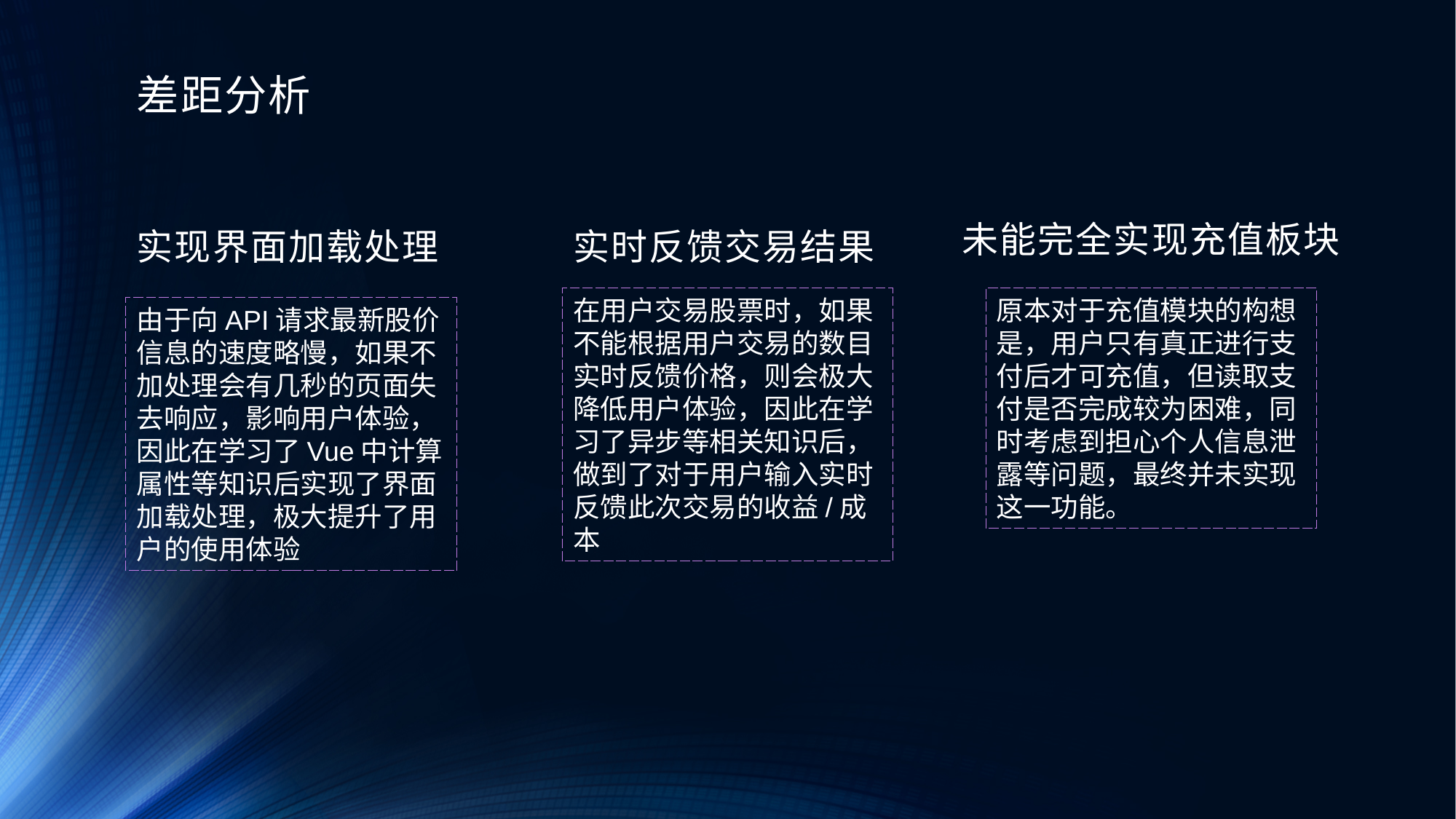

差距分析
未能完全实现充值板块
# 实现界面加载处理
实时反馈交易结果
在用户交易股票时，如果不能根据用户交易的数目实时反馈价格，则会极大降低用户体验，因此在学习了异步等相关知识后，做到了对于用户输入实时反馈此次交易的收益/成本
原本对于充值模块的构想是，用户只有真正进行支付后才可充值，但读取支付是否完成较为困难，同时考虑到担心个人信息泄露等问题，最终并未实现这一功能。
由于向API请求最新股价信息的速度略慢，如果不加处理会有几秒的页面失去响应，影响用户体验，因此在学习了Vue中计算属性等知识后实现了界面加载处理，极大提升了用户的使用体验